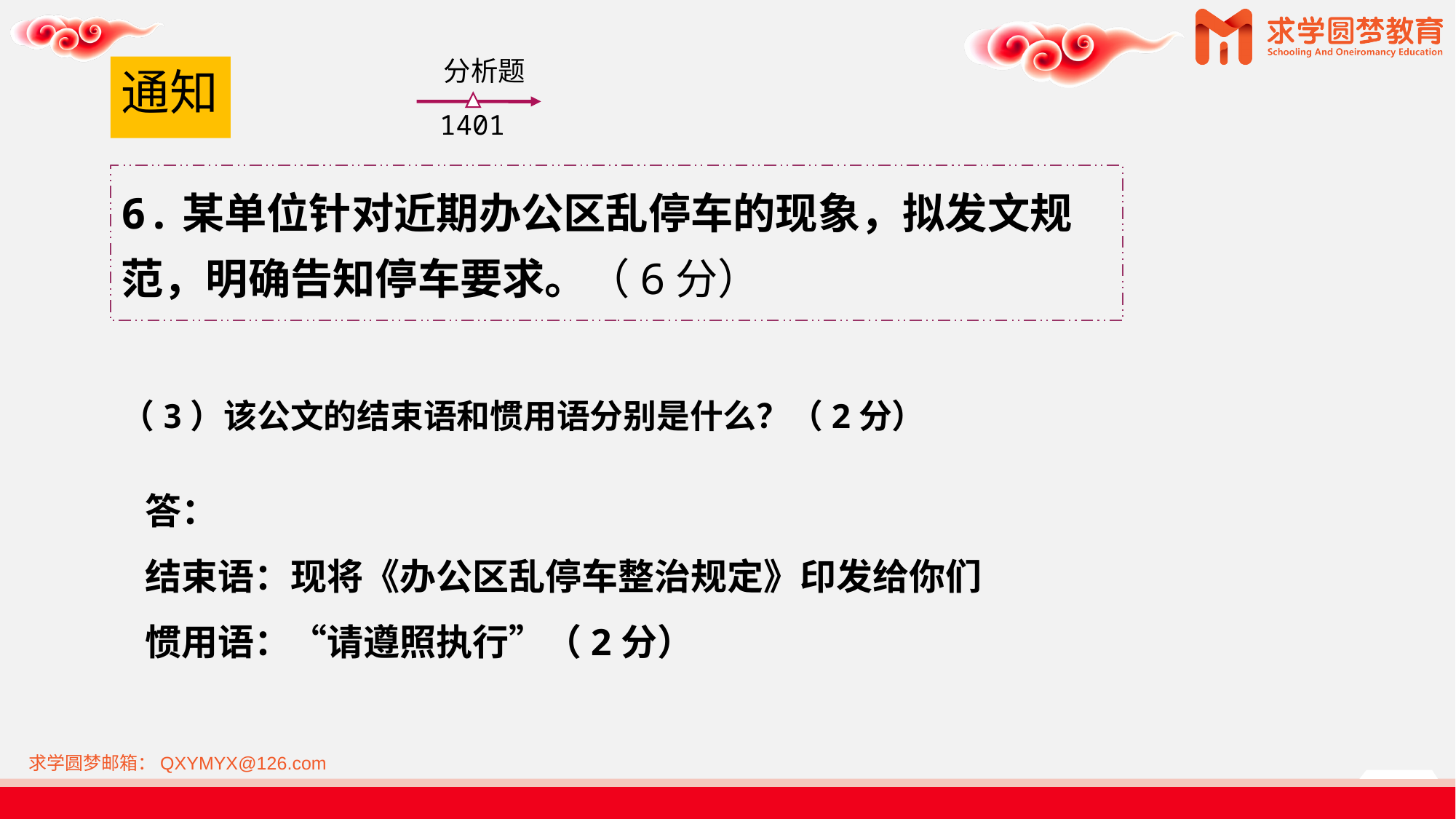

分析题

1401
# 通知
6.某单位针对近期办公区乱停车的现象，拟发文规范，明确告知停车要求。（6分）
（3）该公文的结束语和惯用语分别是什么？（2分）
答：
结束语：现将《办公区乱停车整治规定》印发给你们
惯用语：“请遵照执行”（2分）